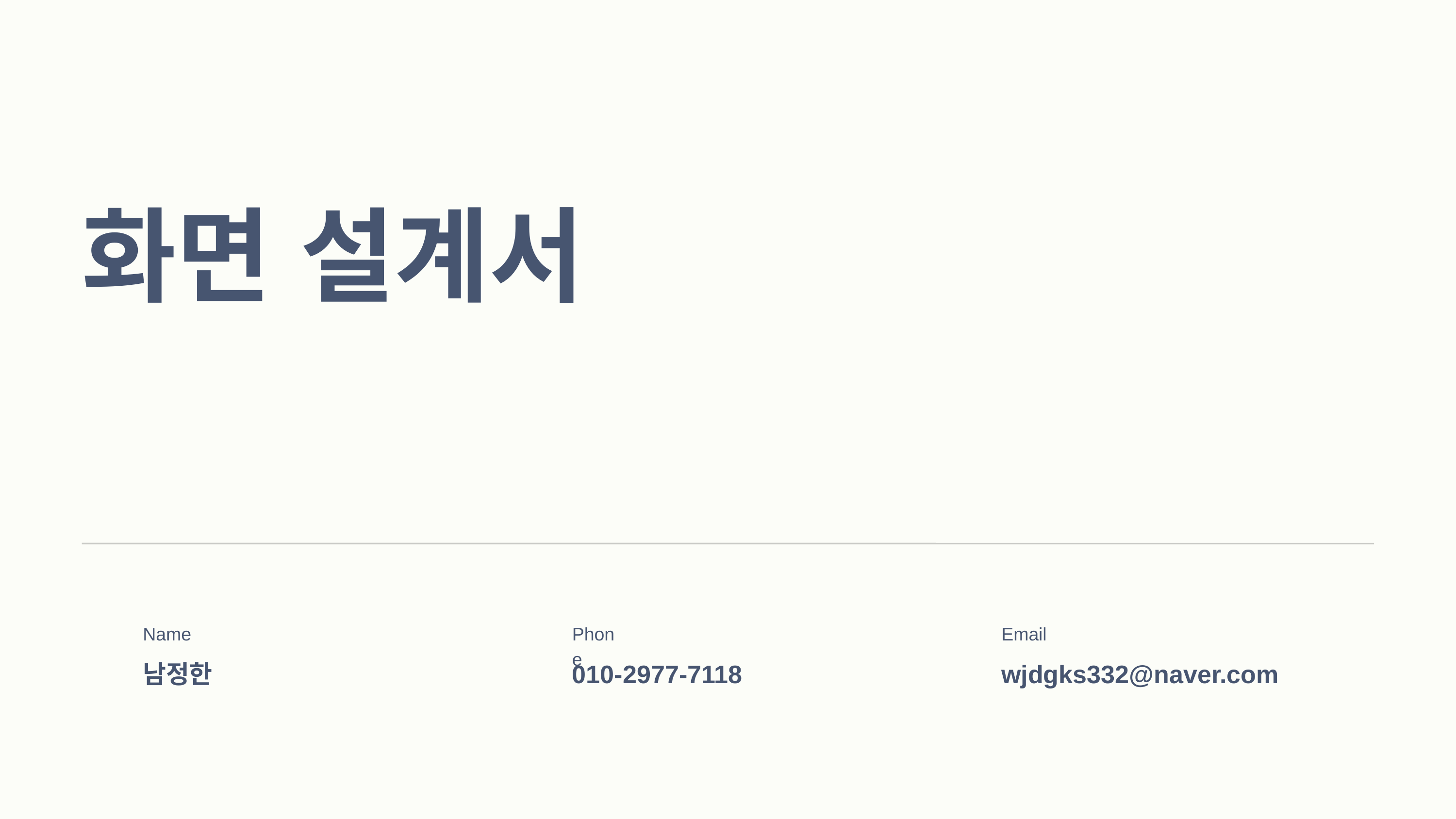

화면 설계서

Email
wjdgks332@naver.com
Name
남정한
Phone
010-2977-7118